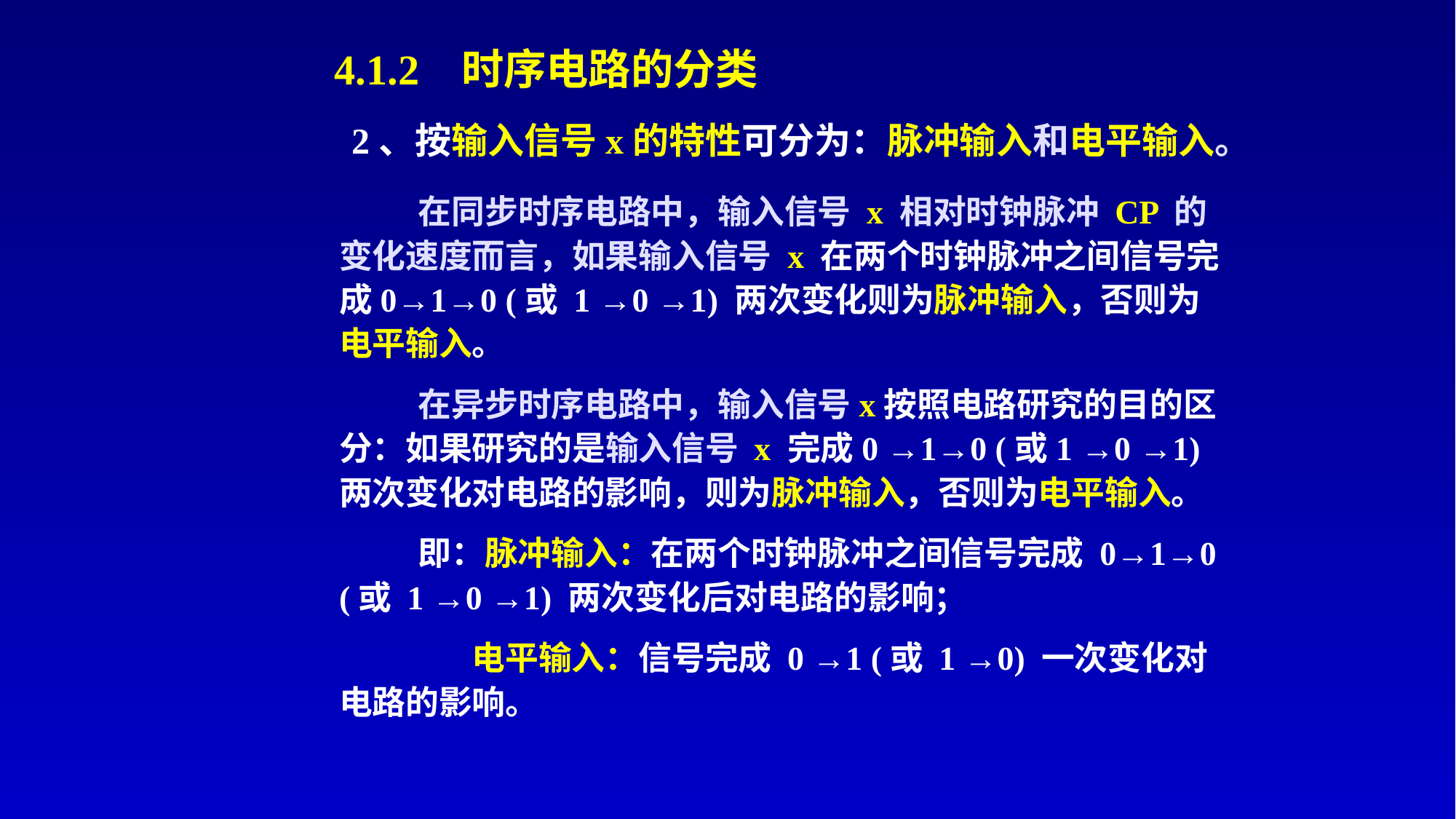

# 4.1.2   时序电路的分类
2、按输入信号x的特性可分为：脉冲输入和电平输入。
在同步时序电路中，输入信号 x 相对时钟脉冲 CP 的变化速度而言，如果输入信号 x 在两个时钟脉冲之间信号完成0→1→0 (或 1 →0 →1) 两次变化则为脉冲输入，否则为电平输入。
在异步时序电路中，输入信号x按照电路研究的目的区分：如果研究的是输入信号 x 完成0 →1→0 (或1 →0 →1)两次变化对电路的影响，则为脉冲输入，否则为电平输入。
即：脉冲输入：在两个时钟脉冲之间信号完成 0→1→0 (或 1 →0 →1) 两次变化后对电路的影响；
      电平输入：信号完成 0 →1 (或 1 →0) 一次变化对电路的影响。